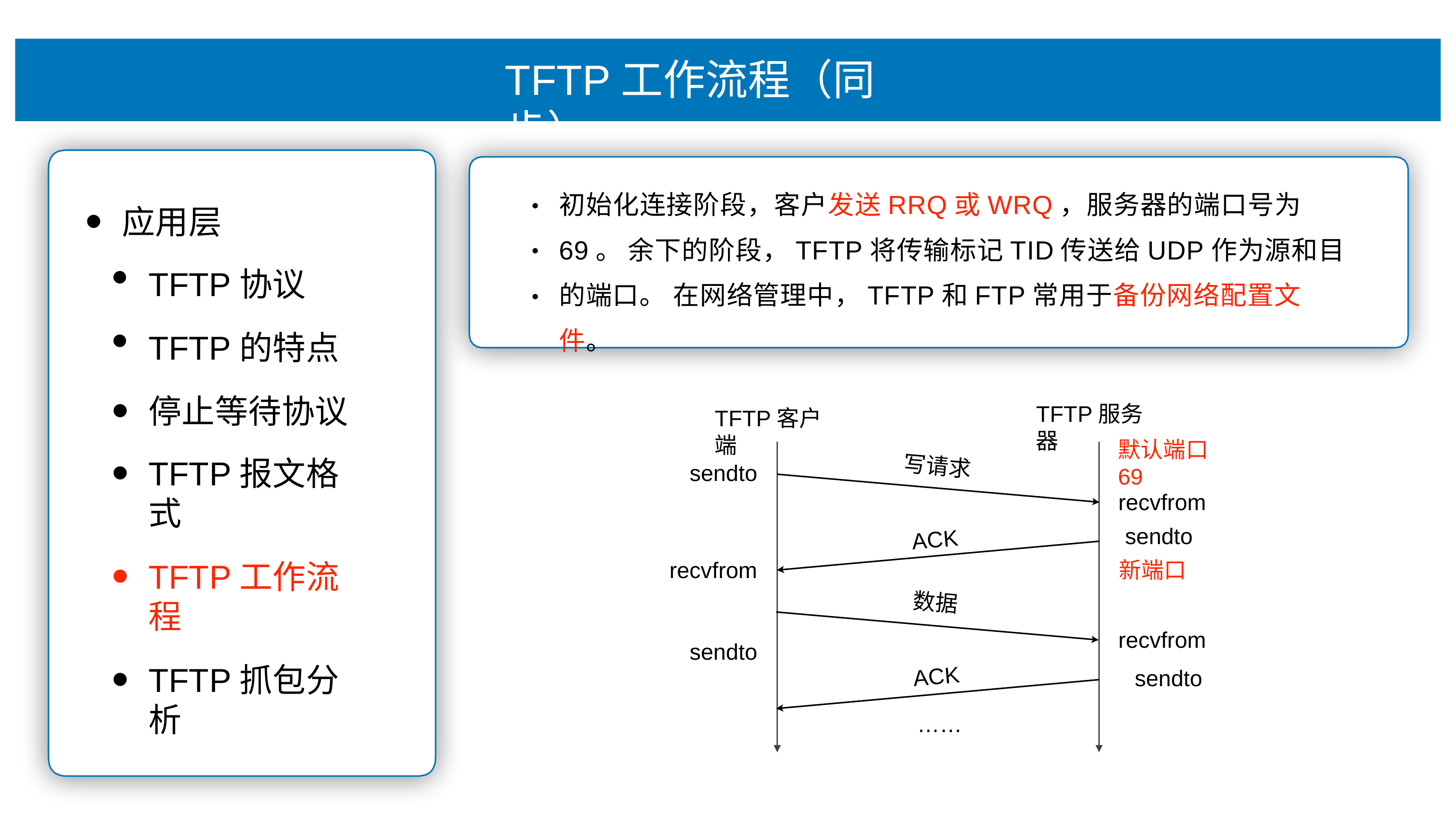

# TFTP⼯作流程（同步）

初始化连接阶段，客户发送RRQ或WRQ，服务器的端⼝号为69。 余下的阶段，TFTP将传输标记TID传送给UDP作为源和⽬的端⼝。 在⽹络管理中，TFTP和FTP常⽤于备份⽹络配置⽂件。
•
应⽤层
TFTP协议
TFTP的特点
停⽌等待协议
TFTP报⽂格式
TFTP⼯作流程
TFTP抓包分析
•
•
TFTP服务器
TFTP客户端
默认端⼝69

写请求
sendto

recvfrom  sendto  新端⼝

ACK
recvfrom  sendto

数据

recvfrom  sendto

ACK

……